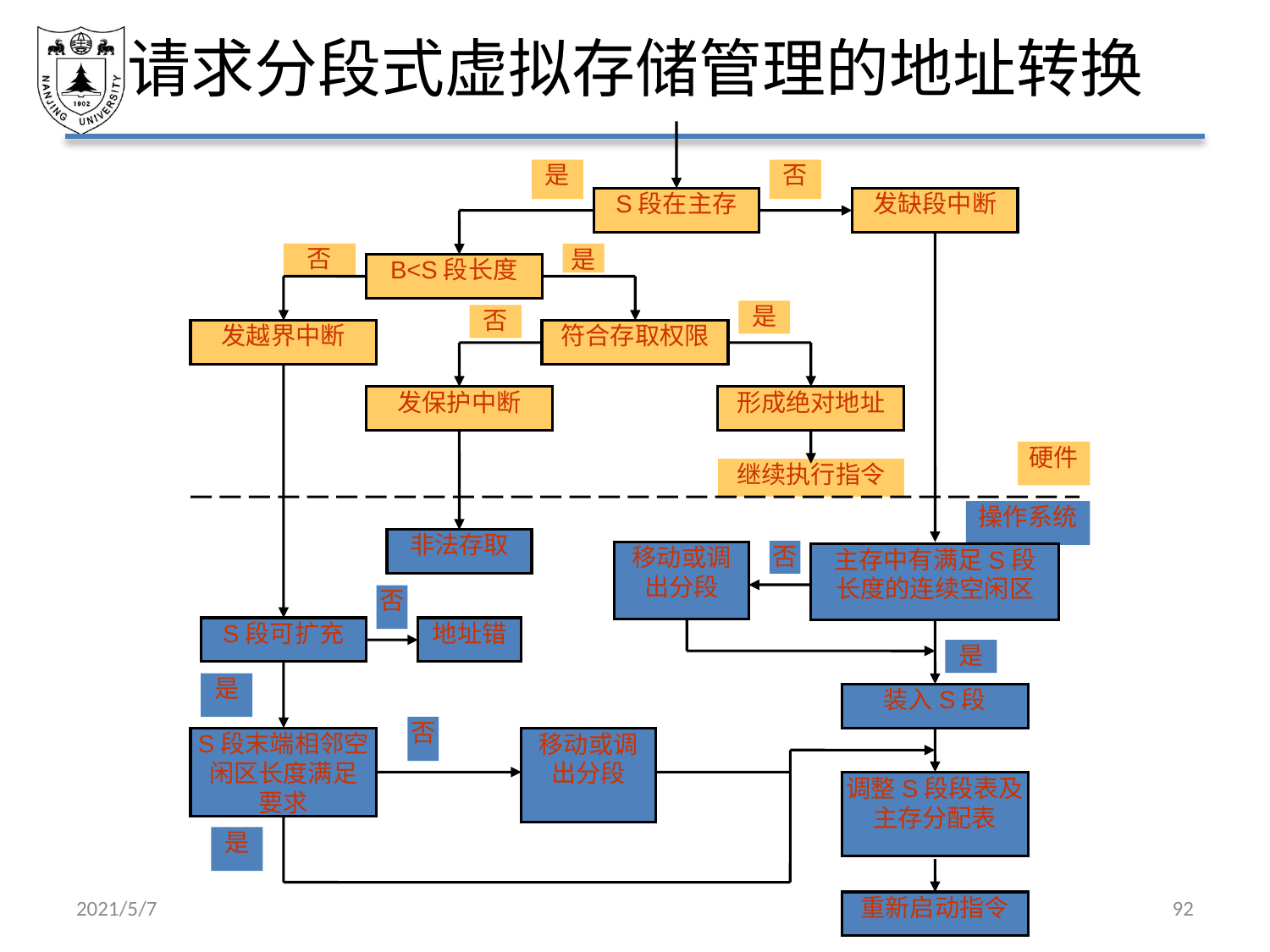

# 请求分段式虚拟存储管理的地址转换

是
否
S段在主存
发缺段中断

否
是
B<S段长度

是
否
发越界中断
符合存取权限

发保护中断
形成绝对地址

硬件
继续执行指令

操作系统
非法存取
否
移动或调
出分段
主存中有满足S段
长度的连续空闲区

否
S段可扩充
地址错

是

是
装入S段
否
S段末端相邻空
闲区长度满足
要求
移动或调
出分段

调整S段段表及主存分配表

是

重新启动指令
2021/5/7
92